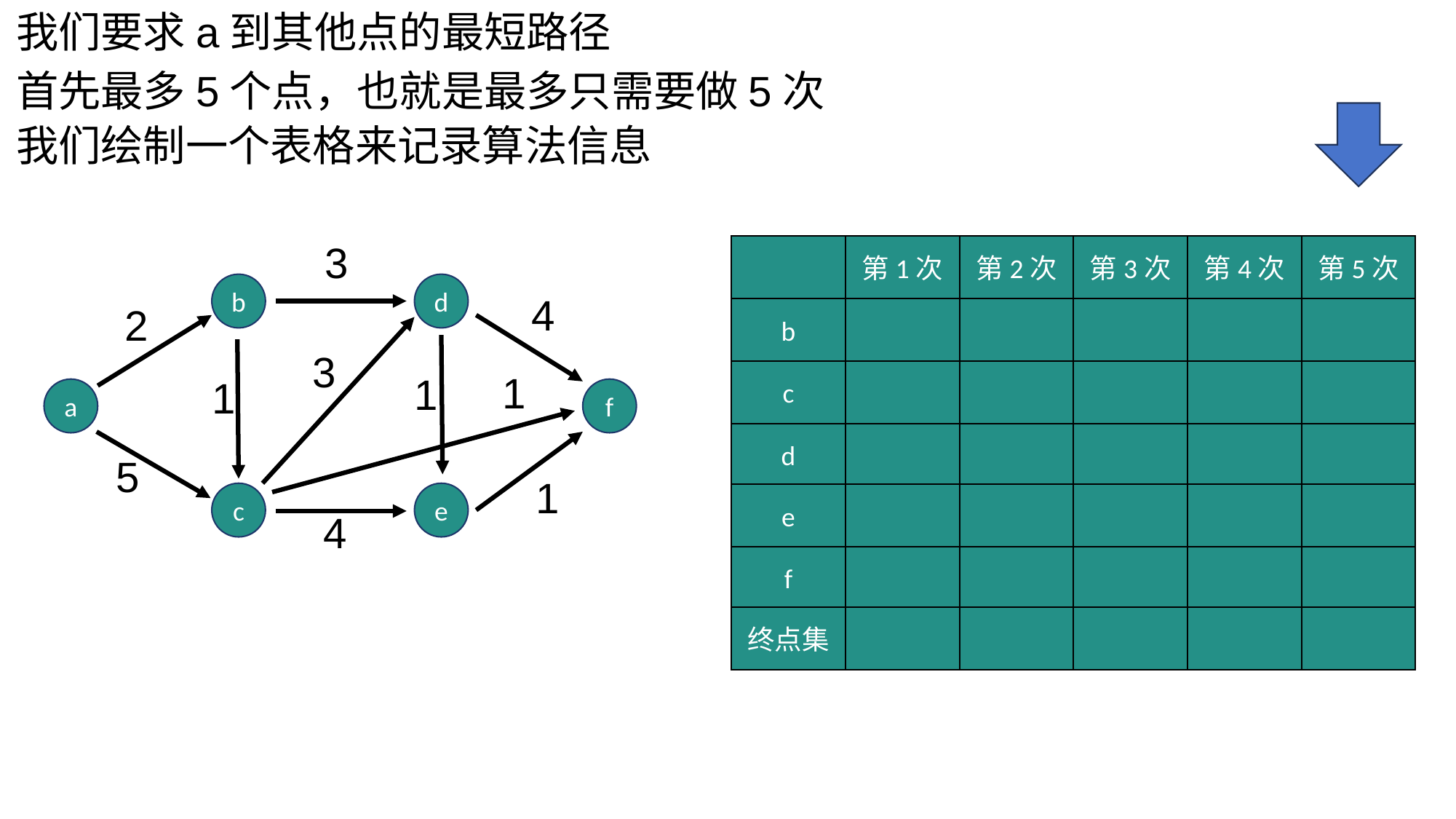

我们要求a到其他点的最短路径
首先最多5个点，也就是最多只需要做5次

我们绘制一个表格来记录算法信息
3

第1次
第2次
第3次
第4次
第5次
b
d
4
2
b

3
1
c

1
1
a
f
d

5
1
c
e
e

4
f

终点集